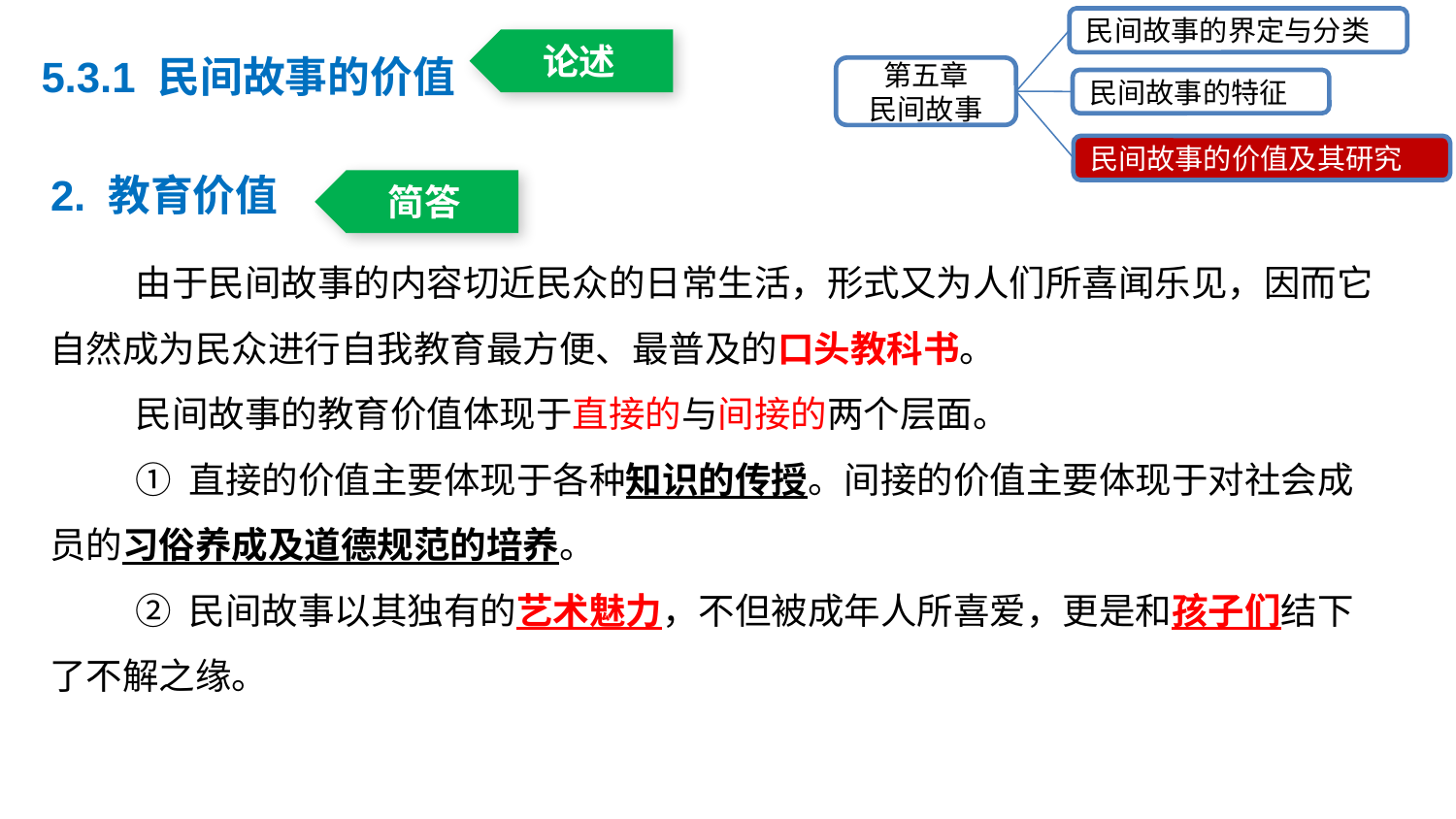

民间故事的界定与分类
第五章
民间故事
民间故事的特征
民间故事的价值及其研究
5.3.1 民间故事的价值
论述
2. 教育价值
简答
由于民间故事的内容切近民众的日常生活，形式又为人们所喜闻乐见，因而它自然成为民众进行自我教育最方便、最普及的口头教科书。
民间故事的教育价值体现于直接的与间接的两个层面。
① 直接的价值主要体现于各种知识的传授。间接的价值主要体现于对社会成员的习俗养成及道德规范的培养。
② 民间故事以其独有的艺术魅力，不但被成年人所喜爱，更是和孩子们结下了不解之缘。